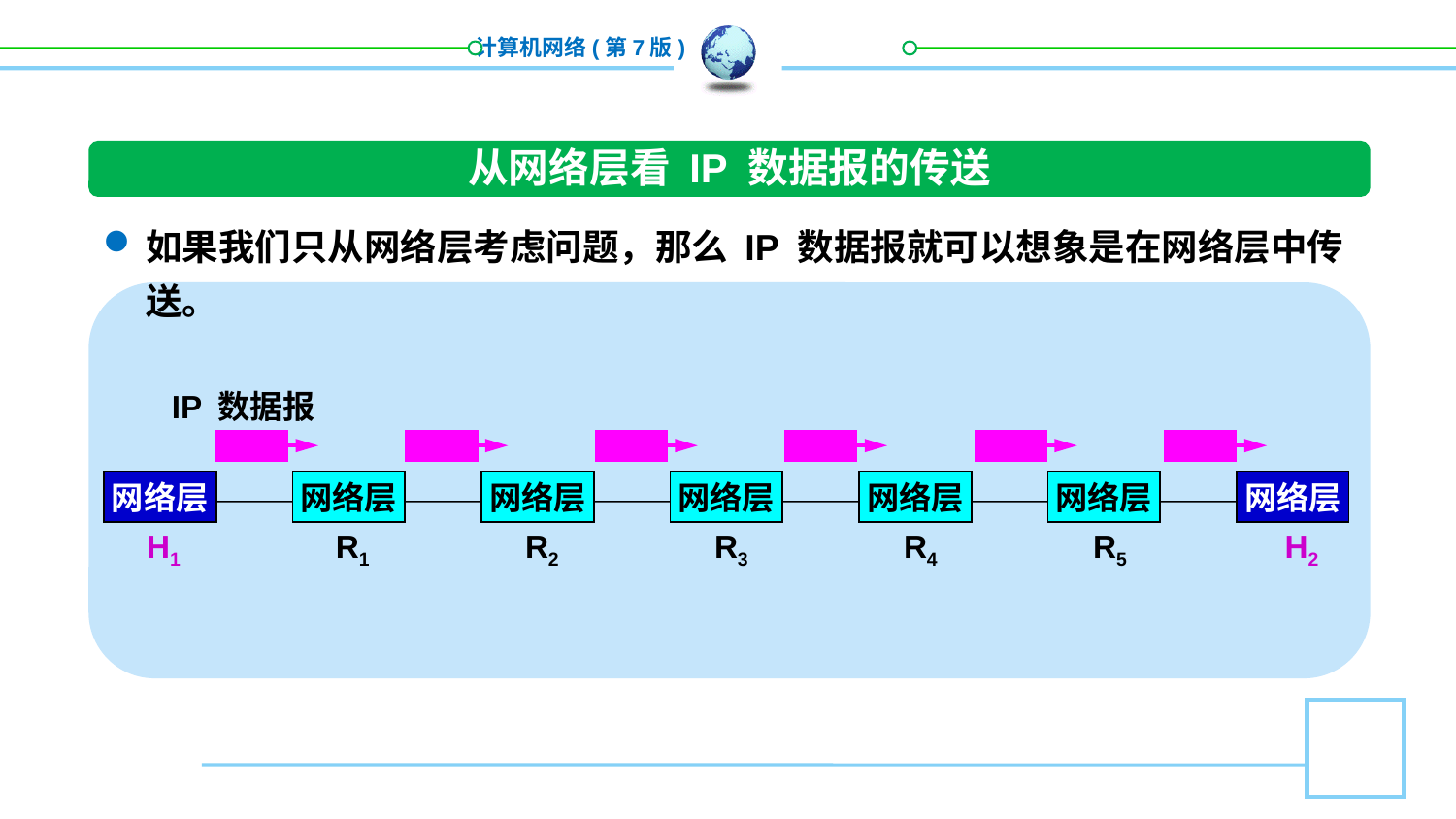

从网络层看 IP 数据报的传送

如果我们只从网络层考虑问题，那么 IP 数据报就可以想象是在网络层中传送。

IP 数据报

网络层
网络层
网络层
网络层
网络层
网络层
网络层

H1
R1
R2
R3
R4
R5
H2